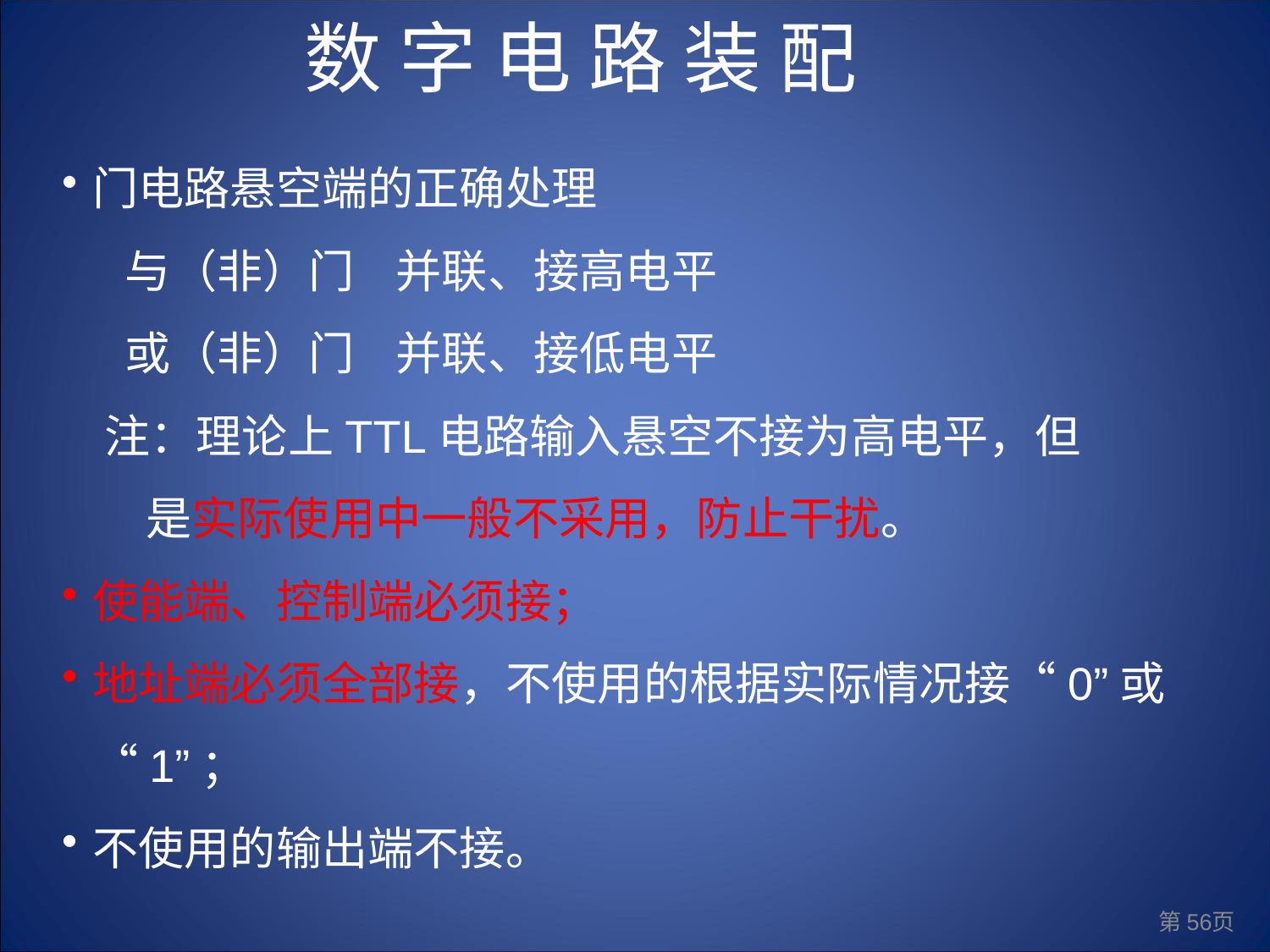

数 字 电 路 装 配
门电路悬空端的正确处理
     与（非）门    并联、接高电平
     或（非）门    并联、接低电平
   注：理论上TTL电路输入悬空不接为高电平，但
       是实际使用中一般不采用，防止干扰。
使能端、控制端必须接；
地址端必须全部接，不使用的根据实际情况接“0”或“1”；
不使用的输出端不接。